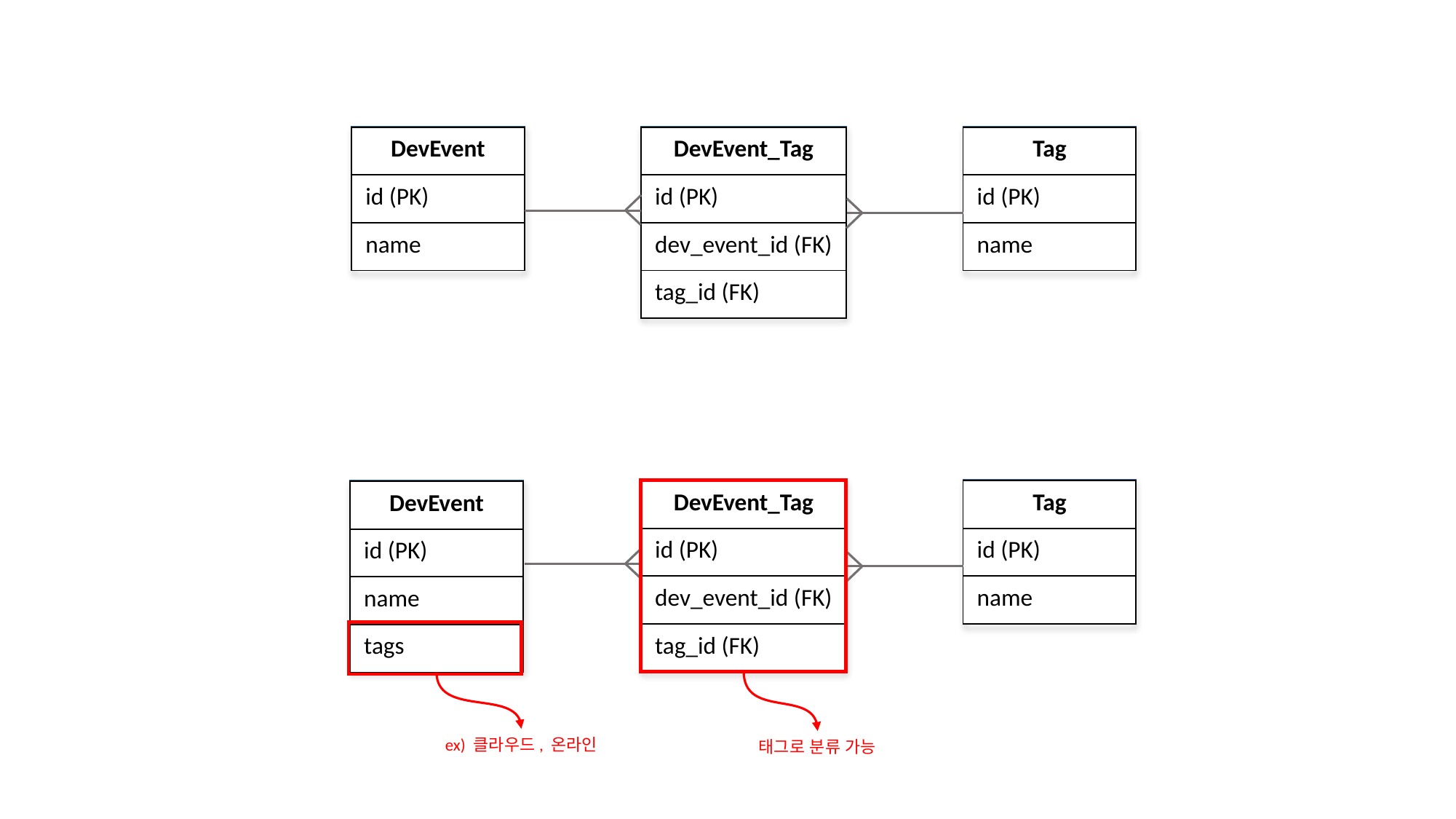

| DevEvent |
| --- |
| id (PK) |
| name |
| DevEvent\_Tag |
| --- |
| id (PK) |
| dev\_event\_id (FK) |
| tag\_id (FK) |
| Tag |
| --- |
| id (PK) |
| name |

| DevEvent\_Tag |
| --- |
| id (PK) |
| dev\_event\_id (FK) |
| tag\_id (FK) |
| Tag |
| --- |
| id (PK) |
| name |
| DevEvent |
| --- |
| id (PK) |
| name |
| tags |

ex) 클라우드, 온라인
태그로 분류 가능